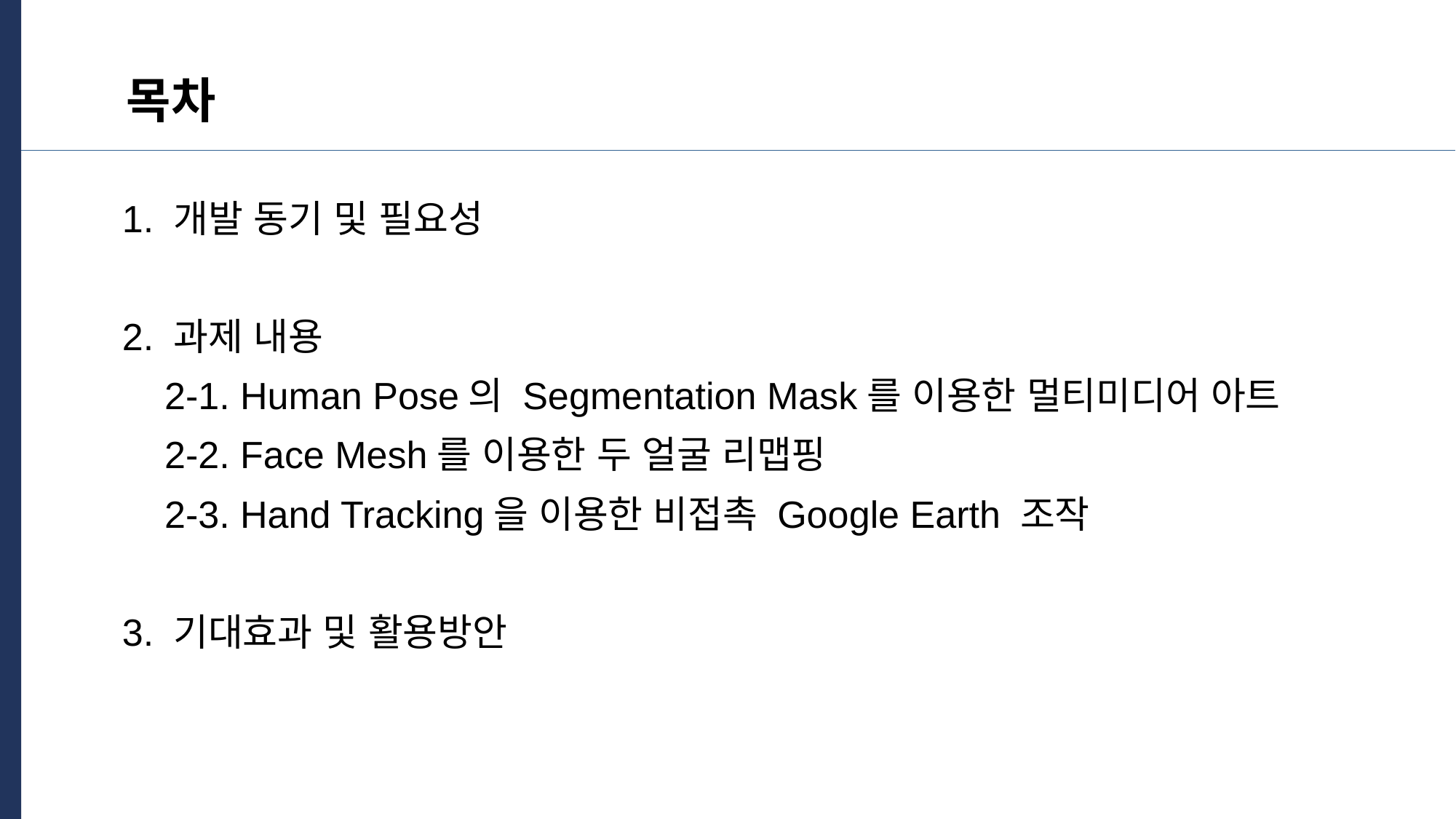

목차
1. 개발 동기 및 필요성

2. 과제 내용
    2-1. Human Pose의 Segmentation Mask를 이용한 멀티미디어 아트
    2-2. Face Mesh를 이용한 두 얼굴 리맵핑
    2-3. Hand Tracking을 이용한 비접촉 Google Earth 조작

3. 기대효과 및 활용방안
주제를 입력하세요
주제를 입력하세요
2